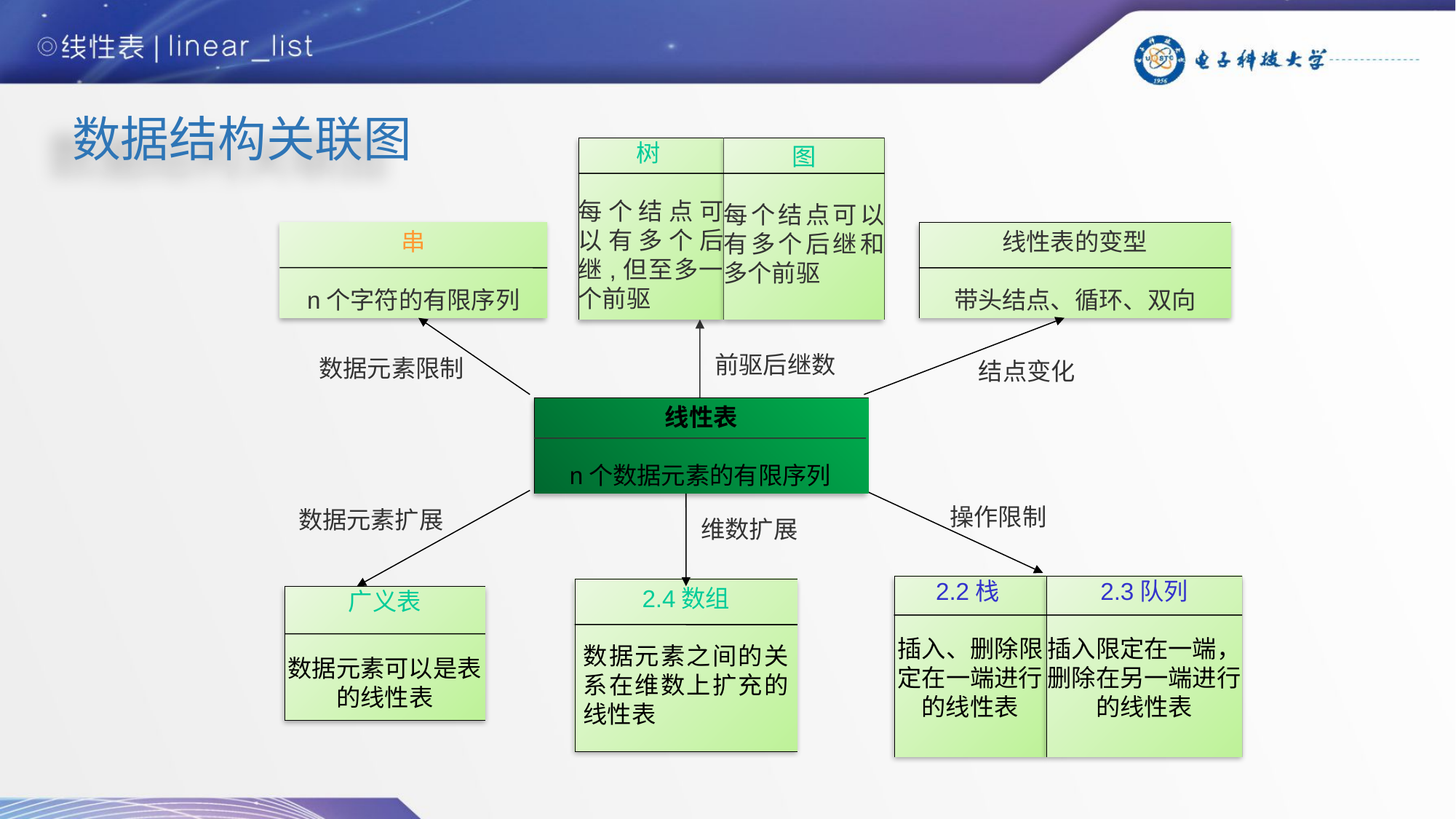

数据结构关联图
树

每个结点可以有多个后继,但至多一个前驱
图

每个结点可以有多个后继和多个前驱

线性表的变型

带头结点、循环、双向

数据元素限制

结点变化

前驱后继数

数据元素扩展

维数扩展

操作限制
2.2栈

插入、删除限定在一端进行的线性表
2.3队列

插入限定在一端，删除在另一端进行的线性表

2.4数组

数据元素之间的关系在维数上扩充的线性表

广义表

数据元素可以是表的线性表

线性表

    n个数据元素的有限序列

串

n个字符的有限序列